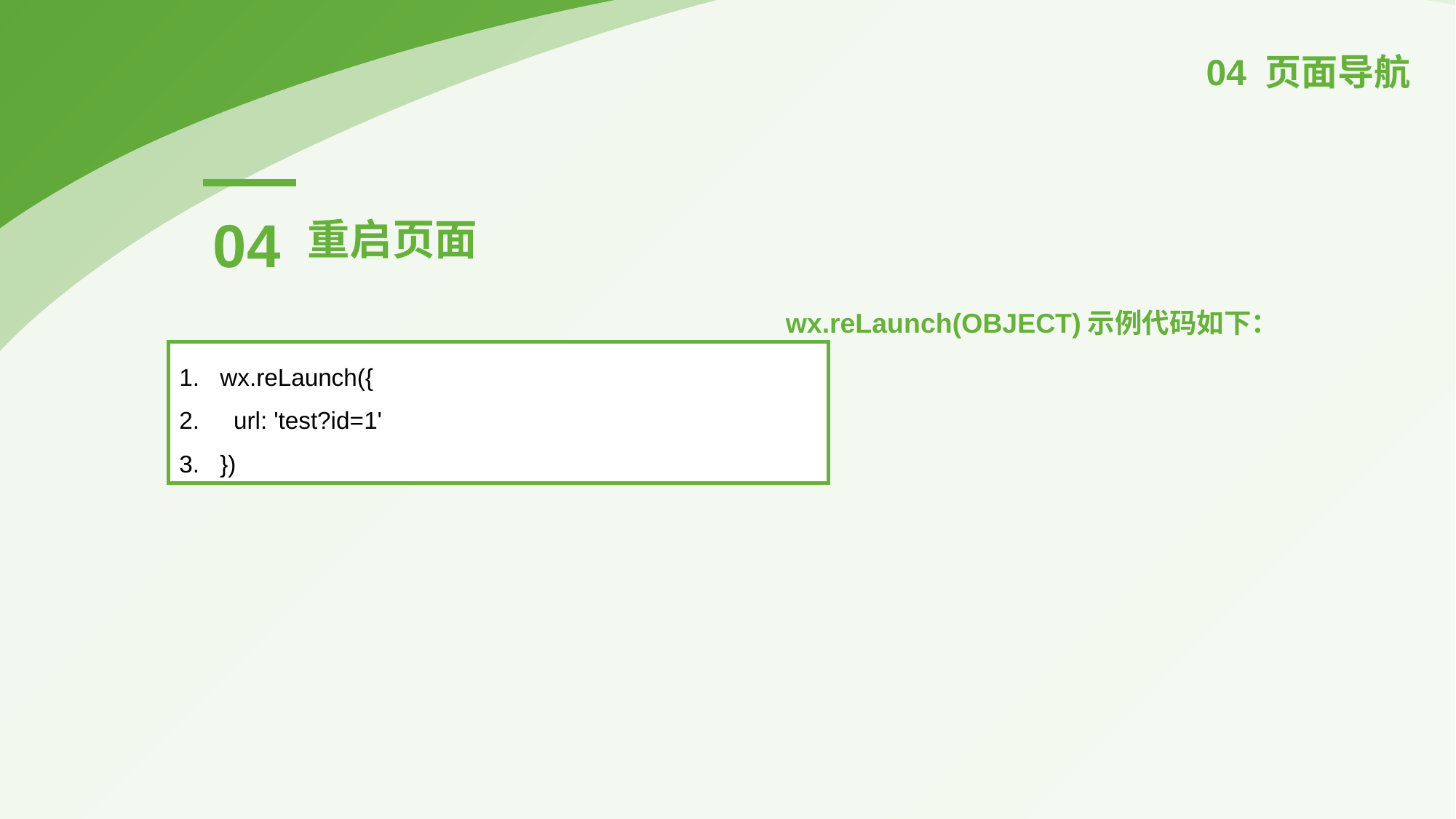

04 页面导航
04

重启页面
wx.reLaunch(OBJECT)示例代码如下：
wx.reLaunch({
  url: 'test?id=1'
})